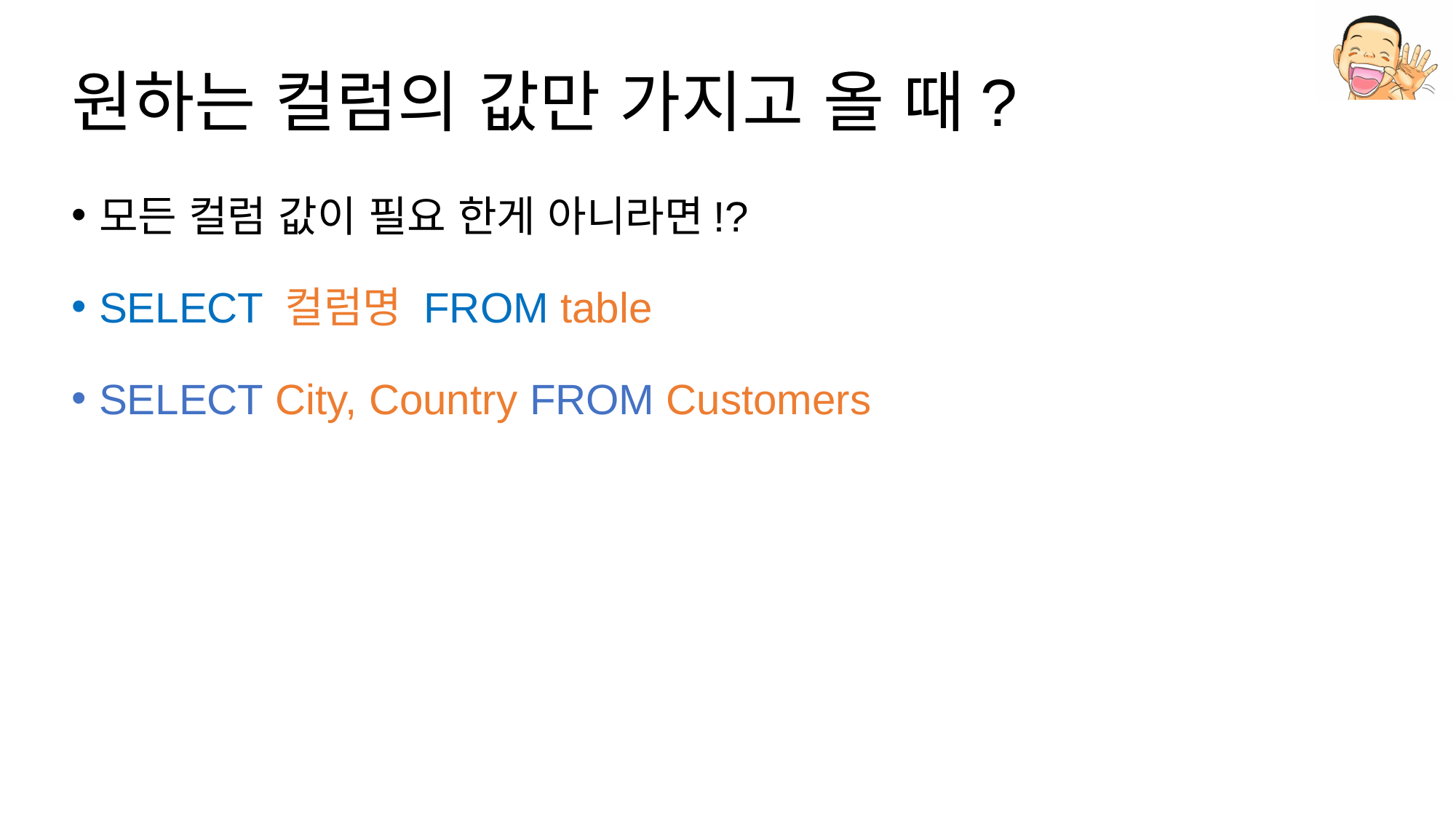

# 원하는 컬럼의 값만 가지고 올 때?
모든 컬럼 값이 필요 한게 아니라면!?
SELECT 컬럼명 FROM table
SELECT City, Country FROM Customers